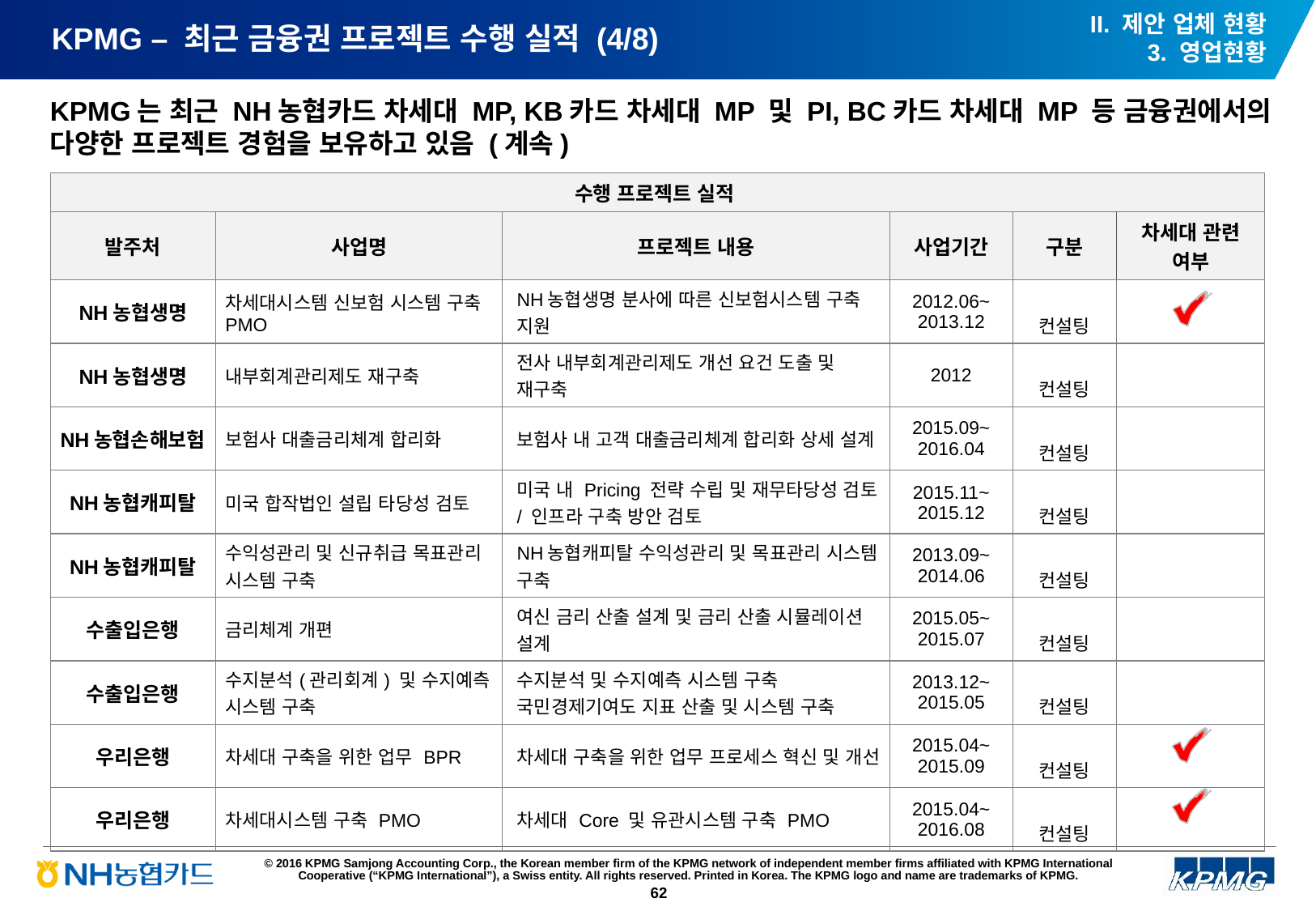

II. 제안 업체 현황
3. 영업현황
# KPMG – 최근 금융권 프로젝트 수행 실적 (4/8)
KPMG는 최근 NH농협카드 차세대 MP, KB카드 차세대 MP 및 PI, BC카드 차세대 MP 등 금융권에서의 다양한 프로젝트 경험을 보유하고 있음 (계속)
| 수행 프로젝트 실적 |  |  |  |  |  |
| --- | --- | --- | --- | --- | --- |
| 발주처 | 사업명 | 프로젝트 내용 | 사업기간 | 구분 | 차세대 관련 여부 |
| NH농협생명 | 차세대시스템 신보험 시스템 구축 PMO | NH농협생명 분사에 따른 신보험시스템 구축 지원 | 2012.06~ 2013.12 | 컨설팅 |  |
| NH농협생명 | 내부회계관리제도 재구축 | 전사 내부회계관리제도 개선 요건 도출 및 재구축 | 2012 | 컨설팅 |  |
| NH농협손해보험 | 보험사 대출금리체계 합리화 | 보험사 내 고객 대출금리체계 합리화 상세 설계 | 2015.09~ 2016.04 | 컨설팅 |  |
| NH농협캐피탈 | 미국 합작법인 설립 타당성 검토 | 미국 내 Pricing 전략 수립 및 재무타당성 검토 / 인프라 구축 방안 검토 | 2015.11~ 2015.12 | 컨설팅 |  |
| NH농협캐피탈 | 수익성관리 및 신규취급 목표관리 시스템 구축 | NH농협캐피탈 수익성관리 및 목표관리 시스템 구축 | 2013.09~ 2014.06 | 컨설팅 |  |
| 수출입은행 | 금리체계 개편 | 여신 금리 산출 설계 및 금리 산출 시뮬레이션 설계 | 2015.05~ 2015.07 | 컨설팅 |  |
| 수출입은행 | 수지분석(관리회계) 및 수지예측 시스템 구축 | 수지분석 및 수지예측 시스템 구축 국민경제기여도 지표 산출 및 시스템 구축 | 2013.12~ 2015.05 | 컨설팅 |  |
| 우리은행 | 차세대 구축을 위한 업무 BPR | 차세대 구축을 위한 업무 프로세스 혁신 및 개선 | 2015.04~ 2015.09 | 컨설팅 |  |
| 우리은행 | 차세대시스템 구축 PMO | 차세대 Core 및 유관시스템 구축 PMO | 2015.04~ 2016.08 | 컨설팅 |  |